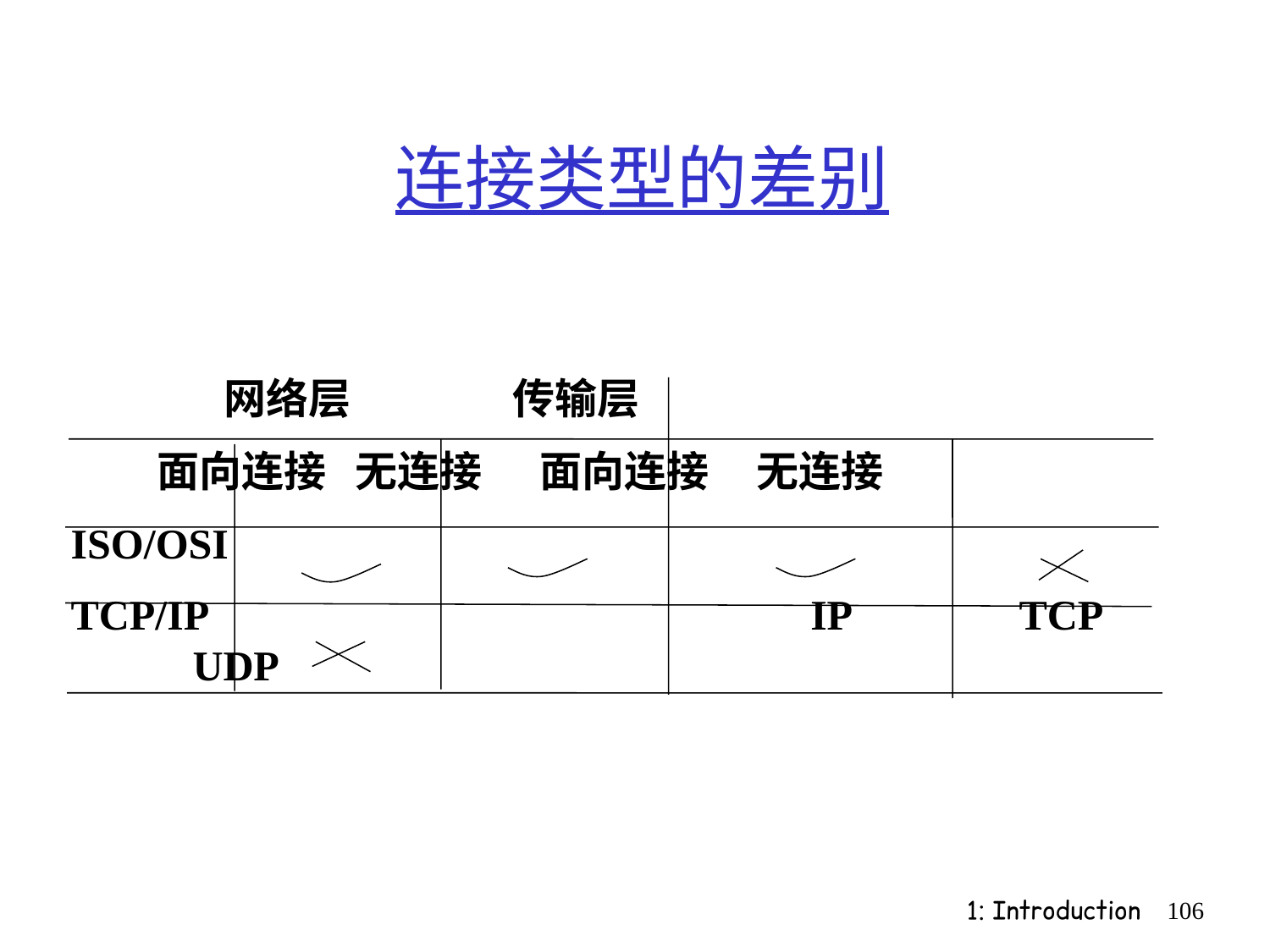

# 连接类型的差别

               网络层                 传输层
        面向连接   无连接      面向连接     无连接
ISO/OSI
TCP/IP                             IP                TCP                UDP

1: Introduction
106